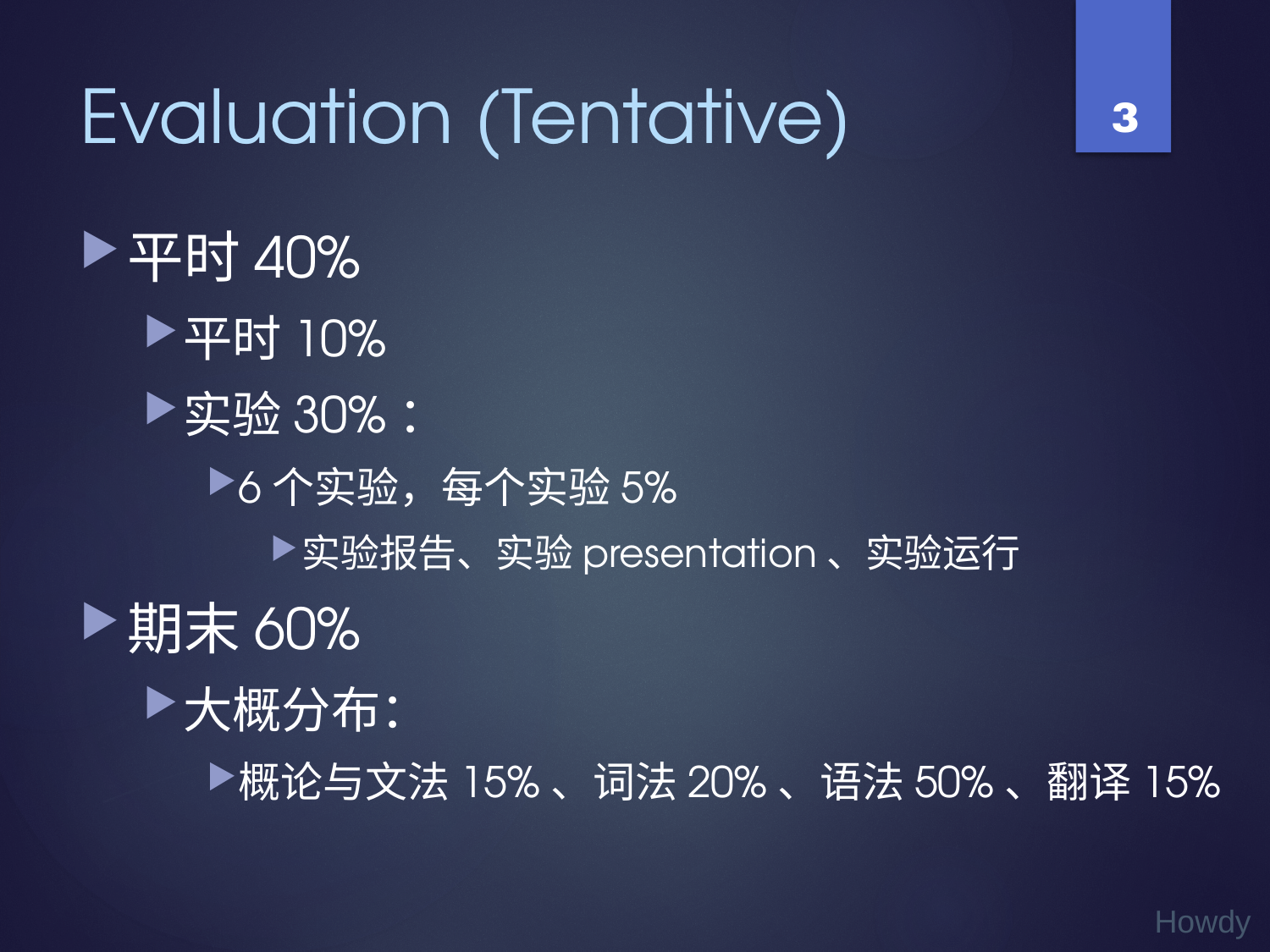

3
# Evaluation (Tentative)
平时40%
平时10%
实验30%：
6个实验，每个实验5%
实验报告、实验presentation、实验运行
期末60%
大概分布：
概论与文法15%、词法20%、语法50%、翻译15%